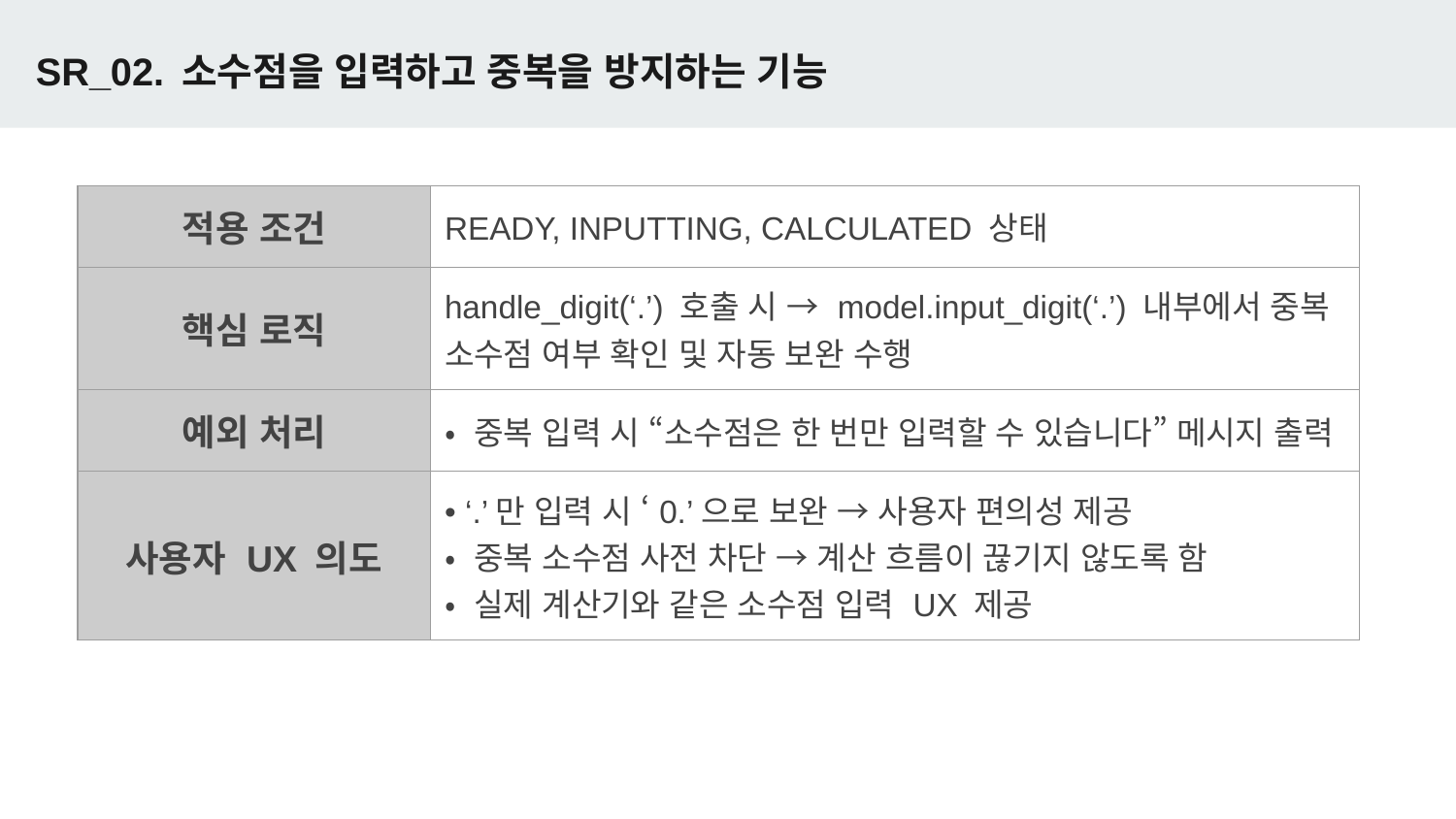

# SR_02. 소수점을 입력하고 중복을 방지하는 기능
| 적용 조건 | READY, INPUTTING, CALCULATED 상태 |
| --- | --- |
| 핵심 로직 | handle\_digit(‘.’) 호출 시 → model.input\_digit(‘.’) 내부에서 중복 소수점 여부 확인 및 자동 보완 수행 |
| 예외 처리 | • 중복 입력 시 “소수점은 한 번만 입력할 수 있습니다” 메시지 출력 |
| 사용자 UX 의도 | • ‘.’만 입력 시 ‘0.’으로 보완 → 사용자 편의성 제공 • 중복 소수점 사전 차단 → 계산 흐름이 끊기지 않도록 함 • 실제 계산기와 같은 소수점 입력 UX 제공 |